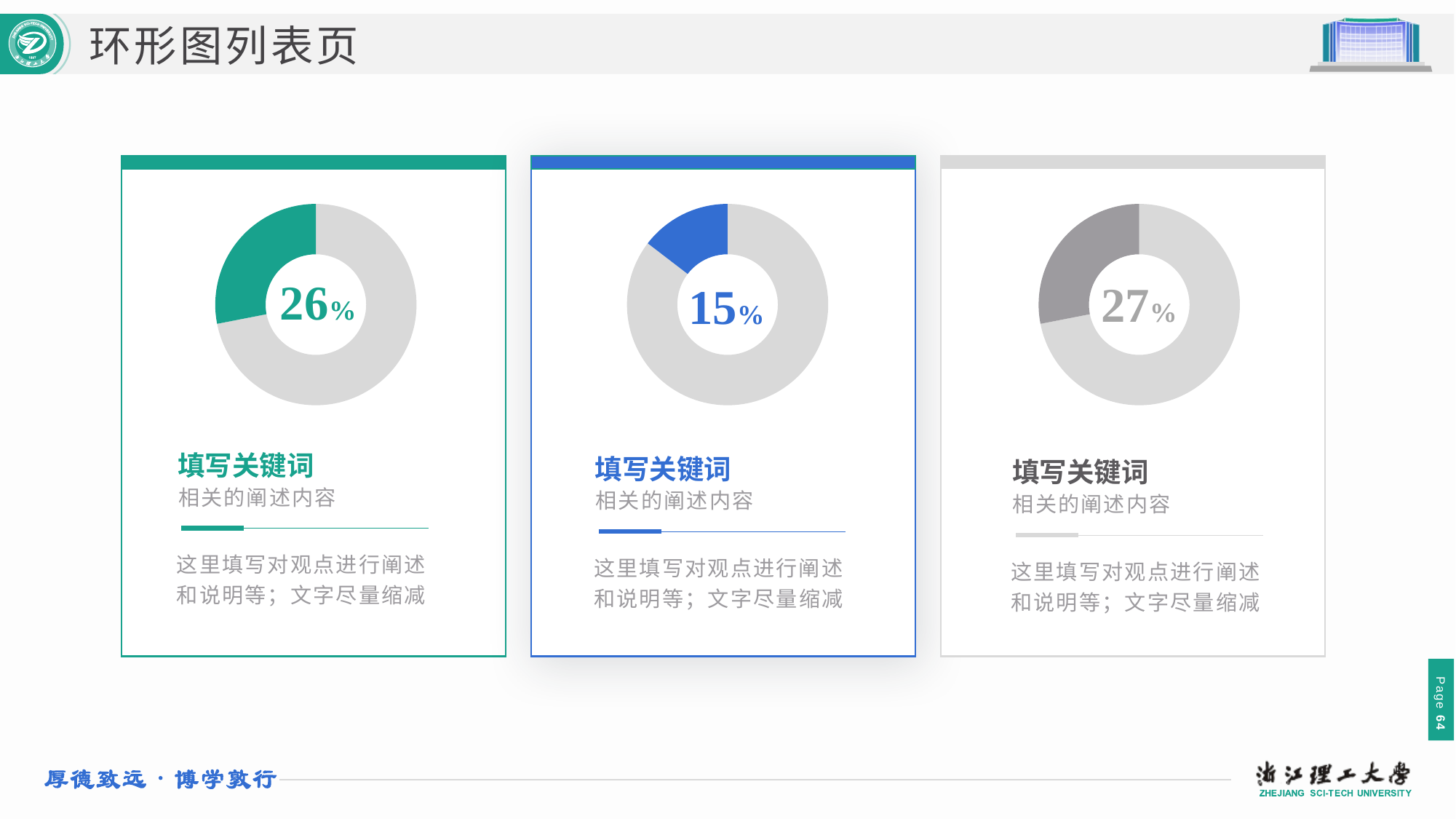

环形图列表页

### Chart

| Category | 销售额 |
|---|---|
| 第一季度 | 8.2 |
| 第二季度 | 3.2 |

### Chart

| Category | 销售额 |
|---|---|
| 第一季度 | 8.2 |
| 第二季度 | 1.4 |

### Chart

| Category | 销售额 |
|---|---|
| 第一季度 | 8.2 |
| 第二季度 | 3.2 |
26%
27%
15%
填写关键词
填写关键词
填写关键词
相关的阐述内容
相关的阐述内容
相关的阐述内容
这里填写对观点进行阐述和说明等；文字尽量缩减

这里填写对观点进行阐述和说明等；文字尽量缩减

这里填写对观点进行阐述和说明等；文字尽量缩减